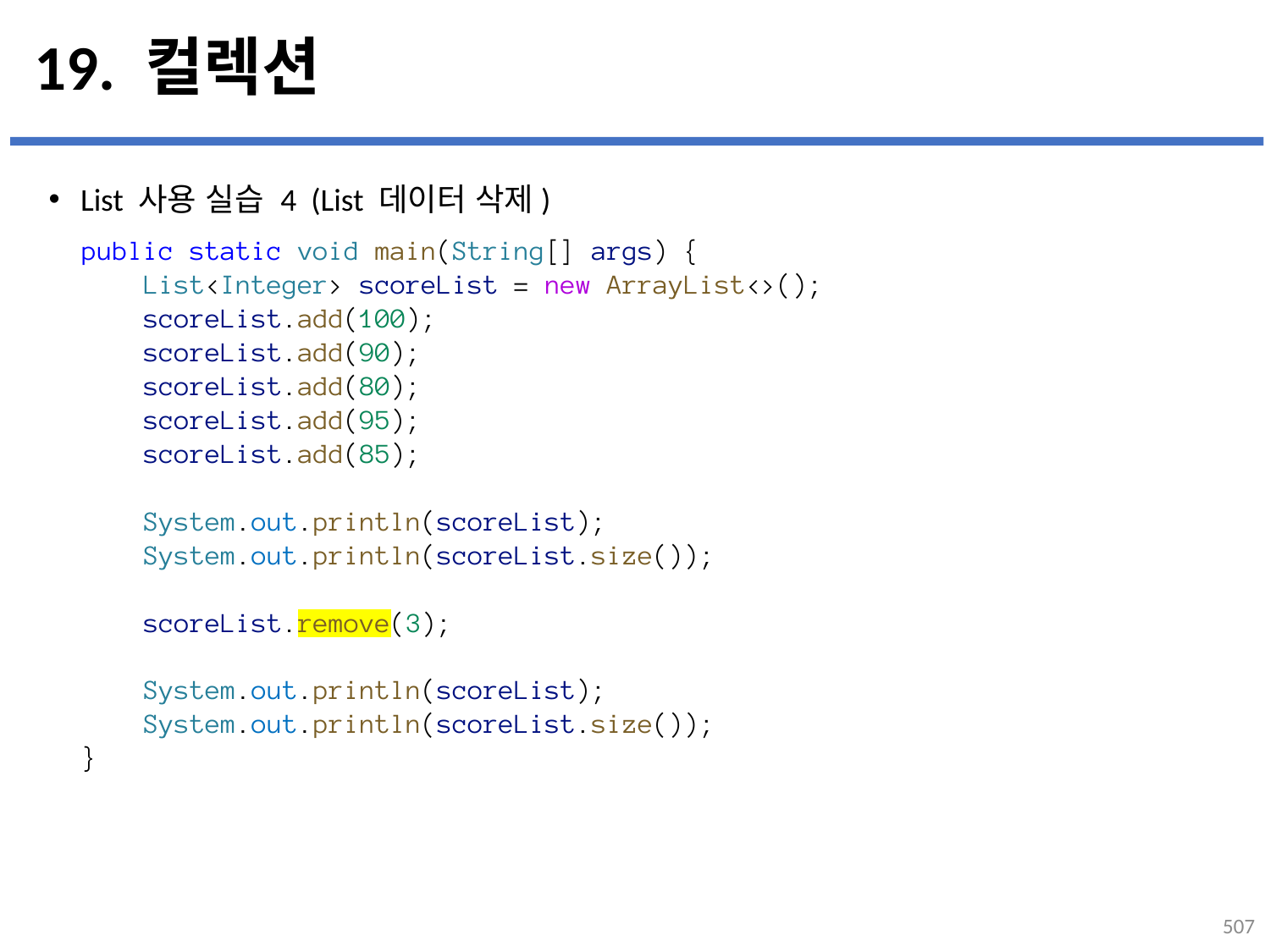

# 19. 컬렉션
List 사용 실습 4  (List 데이터 삭제)
public static void main(String[] args) {
    List<Integer> scoreList = new ArrayList<>();
    scoreList.add(100);
    scoreList.add(90);
    scoreList.add(80);
    scoreList.add(95);
    scoreList.add(85);
    System.out.println(scoreList);
    System.out.println(scoreList.size());
    scoreList.remove(3);

    System.out.println(scoreList);
    System.out.println(scoreList.size());
}
507